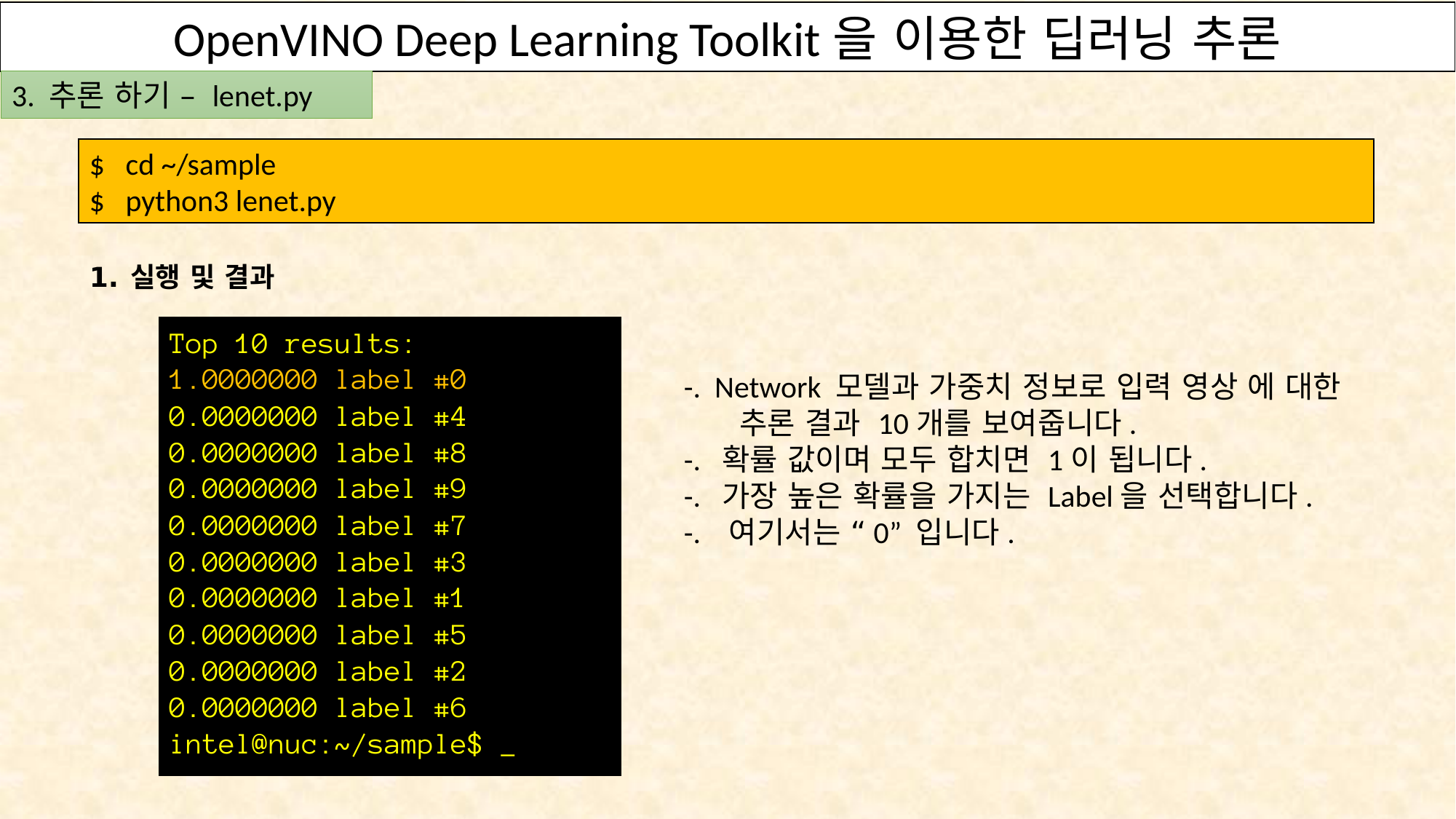

OpenVINO Deep Learning Toolkit을 이용한 딥러닝 추론
3. 추론 하기 – lenet.py
$   cd ~/sample
$   python3 lenet.py
실행 및 결과
Top 10 results:
1.0000000 label #0
0.0000000 label #4
0.0000000 label #8
0.0000000 label #9
0.0000000 label #7
0.0000000 label #3
0.0000000 label #1
0.0000000 label #5
0.0000000 label #2
0.0000000 label #6
intel@nuc:~/sample$ _
-.  Network 모델과 가중치 정보로 입력 영상 에 대한
     추론 결과 10개를 보여줍니다.
-.  확률 값이며 모두 합치면 1이 됩니다.
-.  가장 높은 확률을 가지는 Label을 선택합니다.
-.   여기서는 “0” 입니다.